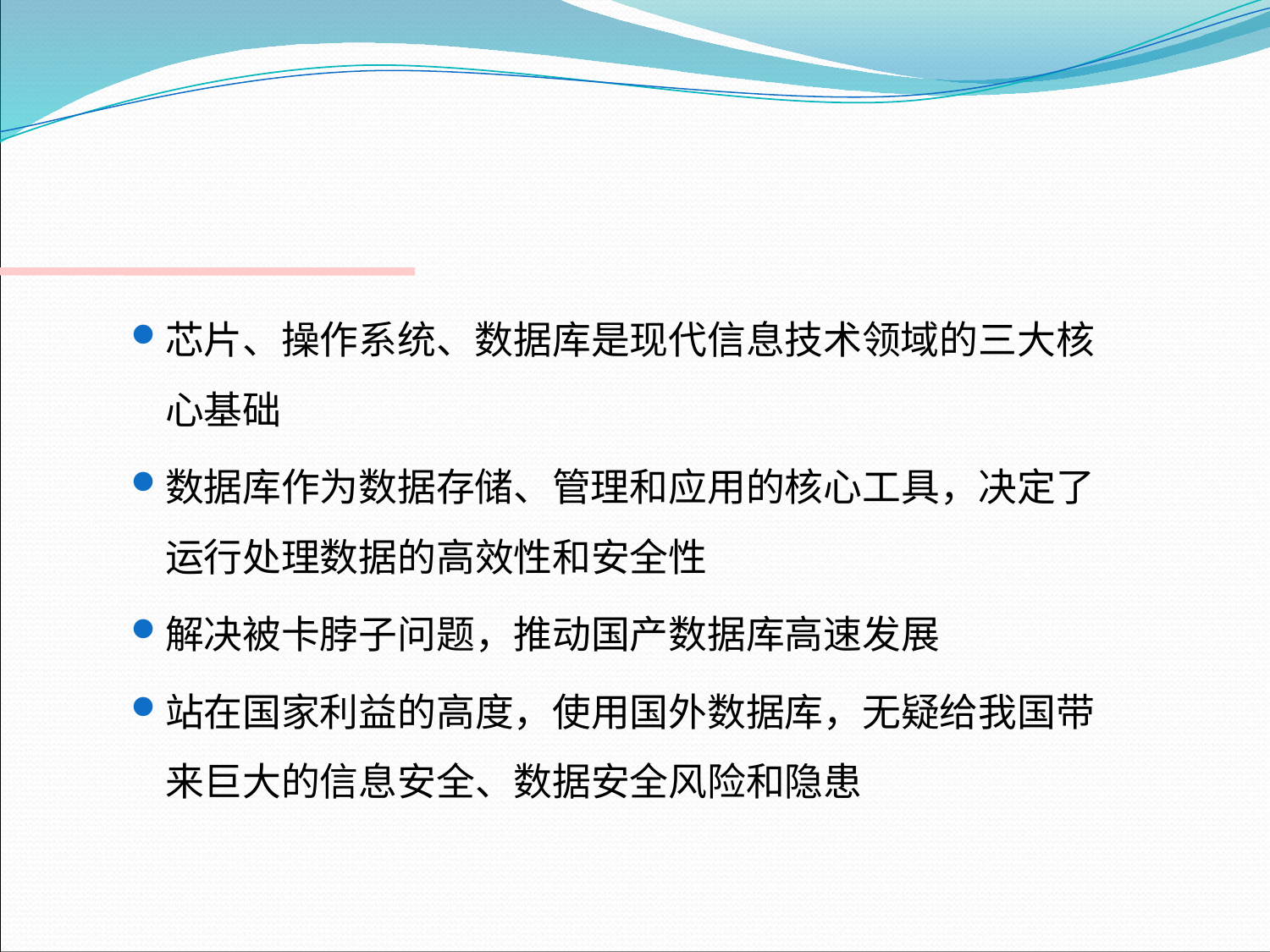

#
芯片、操作系统、数据库是现代信息技术领域的三大核心基础
数据库作为数据存储、管理和应用的核心工具，决定了运行处理数据的高效性和安全性
解决被卡脖子问题，推动国产数据库高速发展
站在国家利益的高度，使用国外数据库，无疑给我国带来巨大的信息安全、数据安全风险和隐患
62